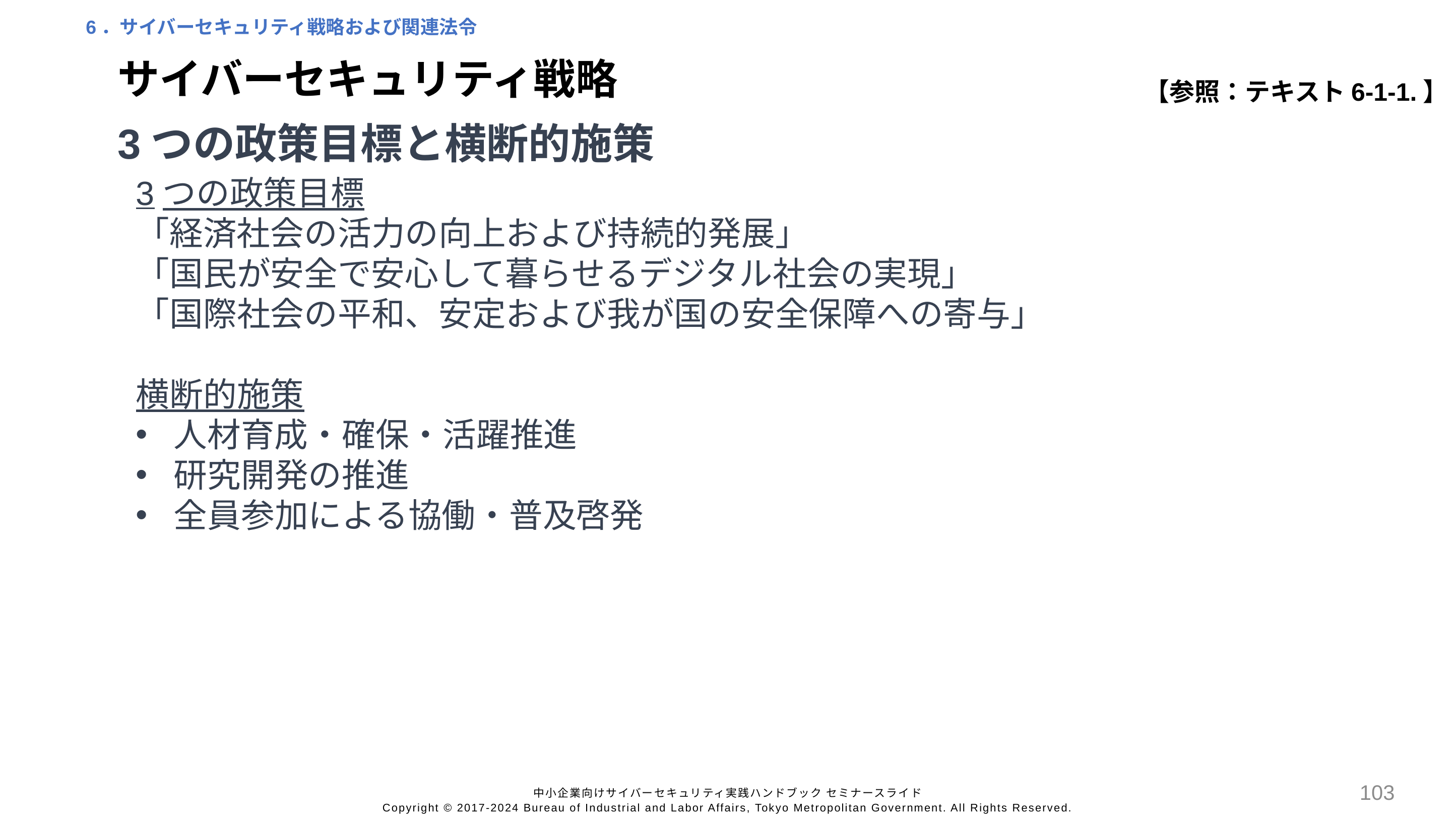

6．サイバーセキュリティ戦略および関連法令
サイバーセキュリティ戦略
【参照：テキスト6-1-1.】
3つの政策目標と横断的施策
3つの政策目標
「経済社会の活力の向上および持続的発展」
「国民が安全で安心して暮らせるデジタル社会の実現」
「国際社会の平和、安定および我が国の安全保障への寄与」
横断的施策
人材育成・確保・活躍推進
研究開発の推進
全員参加による協働・普及啓発
103